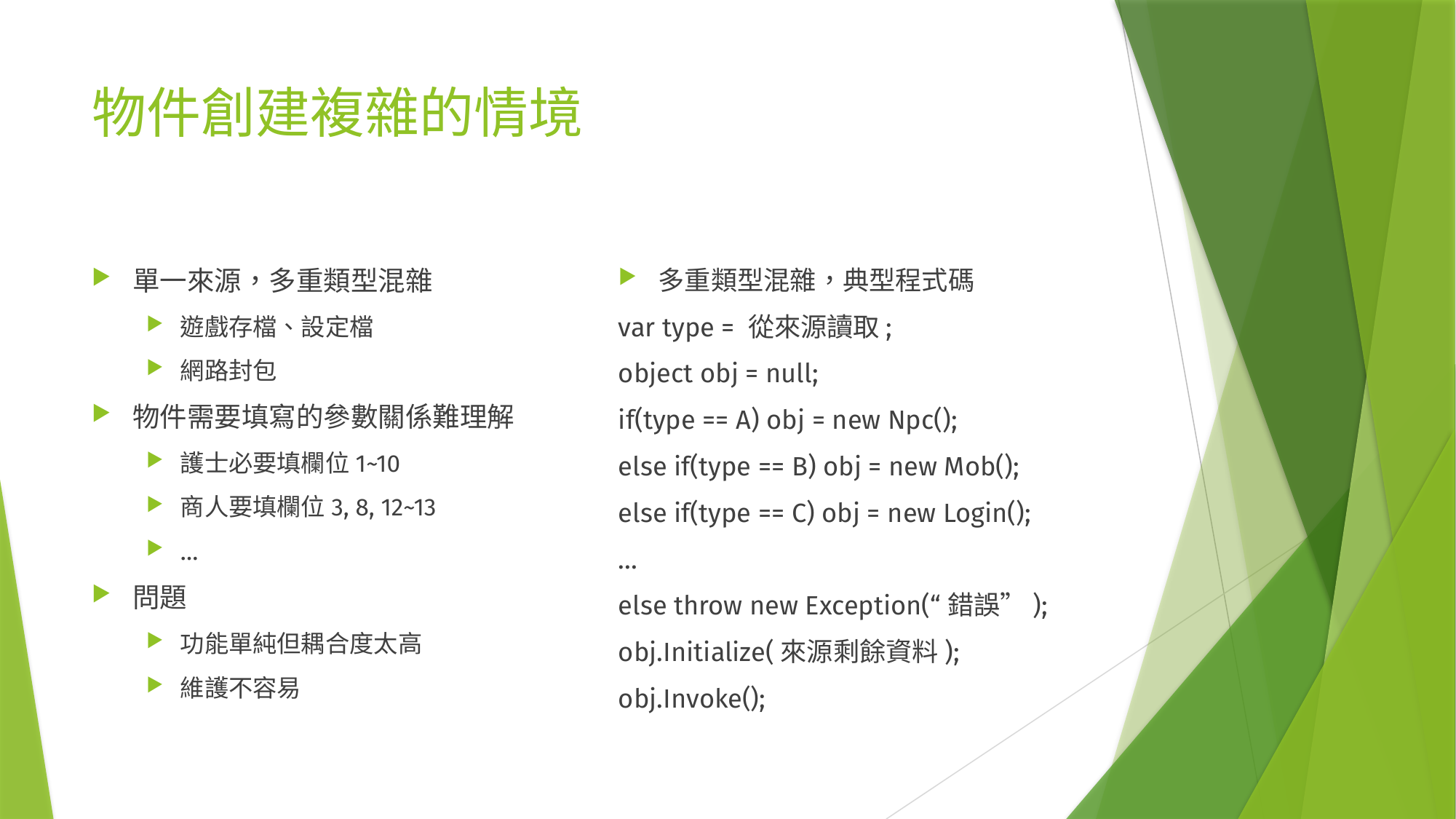

# 物件創建複雜的情境
單一來源，多重類型混雜
遊戲存檔、設定檔
網路封包
物件需要填寫的參數關係難理解
護士必要填欄位1~10
商人要填欄位3, 8, 12~13
…
問題
功能單純但耦合度太高
維護不容易

多重類型混雜，典型程式碼
var type = 從來源讀取;
object obj = null;
if(type == A) obj = new Npc();
else if(type == B) obj = new Mob();
else if(type == C) obj = new Login();
…
else throw new Exception(“錯誤”);
obj.Initialize(來源剩餘資料);
obj.Invoke();